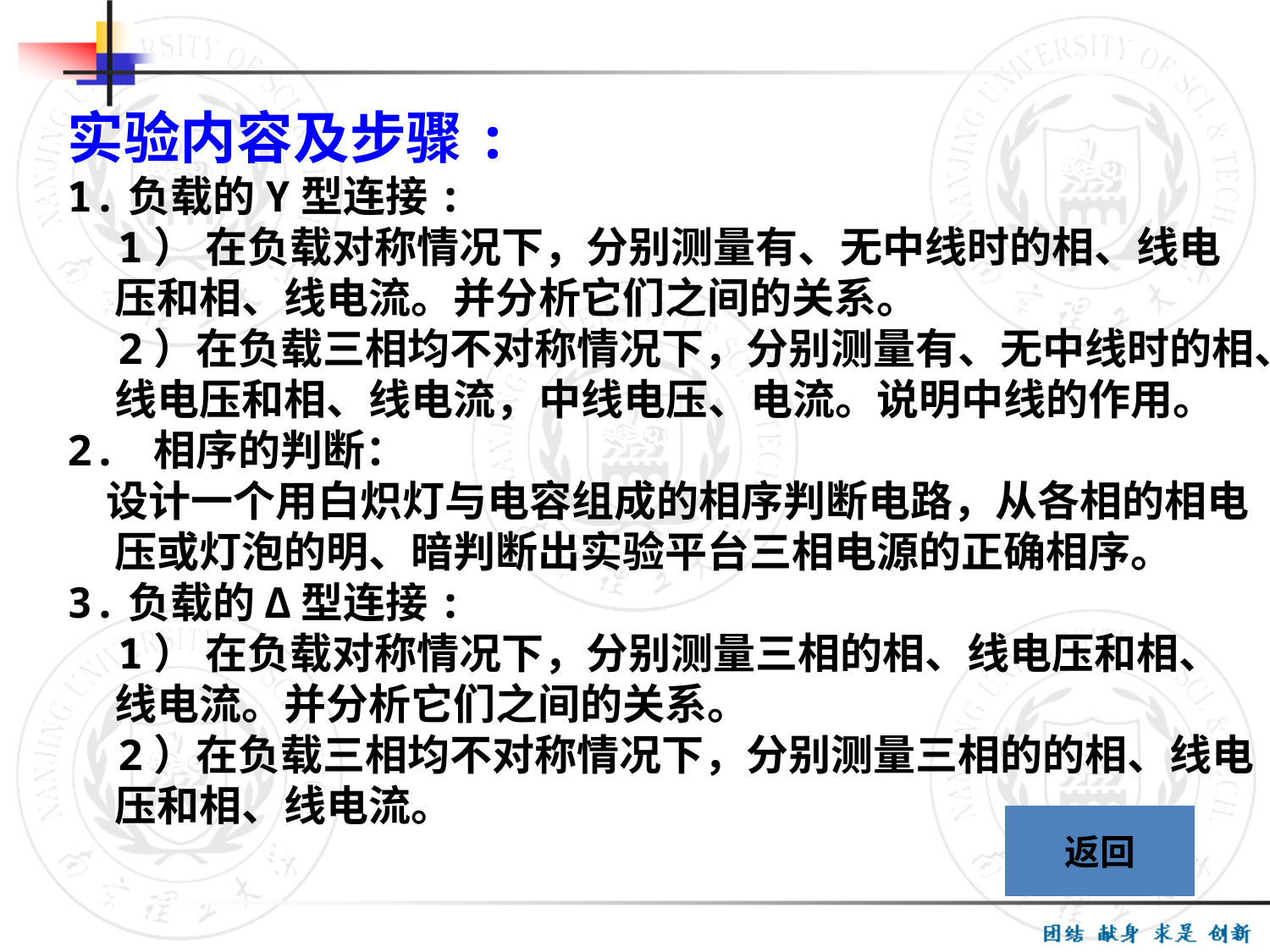

实验内容及步骤:
1.负载的Y型连接:
  1） 在负载对称情况下，分别测量有、无中线时的相、线电压和相、线电流。并分析它们之间的关系。
  2）在负载三相均不对称情况下，分别测量有、无中线时的相、线电压和相、线电流，中线电压、电流。说明中线的作用。
2. 相序的判断：
   设计一个用白炽灯与电容组成的相序判断电路，从各相的相电压或灯泡的明、暗判断出实验平台三相电源的正确相序。
3.负载的Δ型连接:
  1） 在负载对称情况下，分别测量三相的相、线电压和相、线电流。并分析它们之间的关系。
  2）在负载三相均不对称情况下，分别测量三相的的相、线电压和相、线电流。
返回